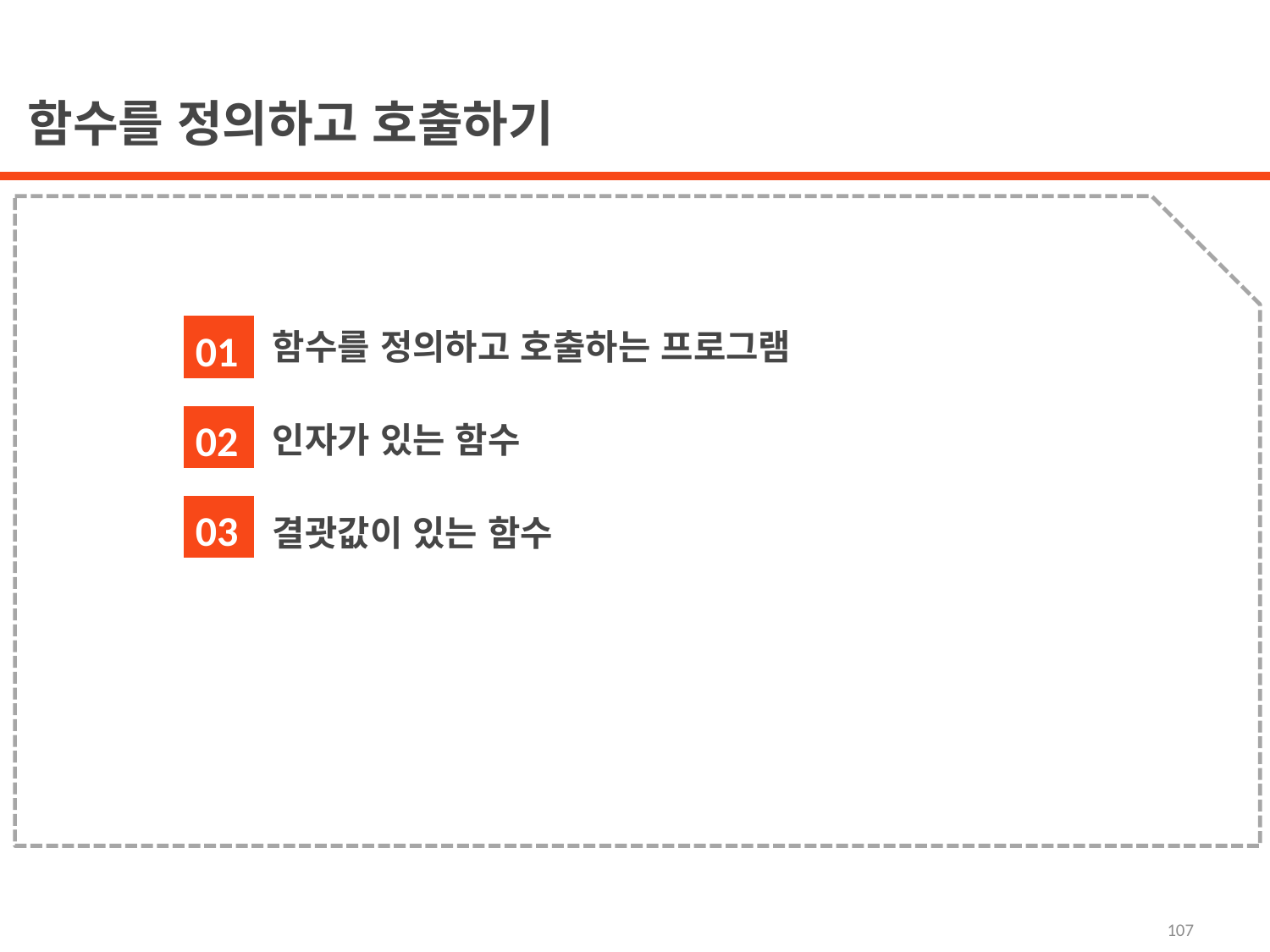

함수를 정의하고 호출하기

함수를 정의하고 호출하는 프로그램

인자가 있는 함수

결괏값이 있는 함수

01

02

03
107